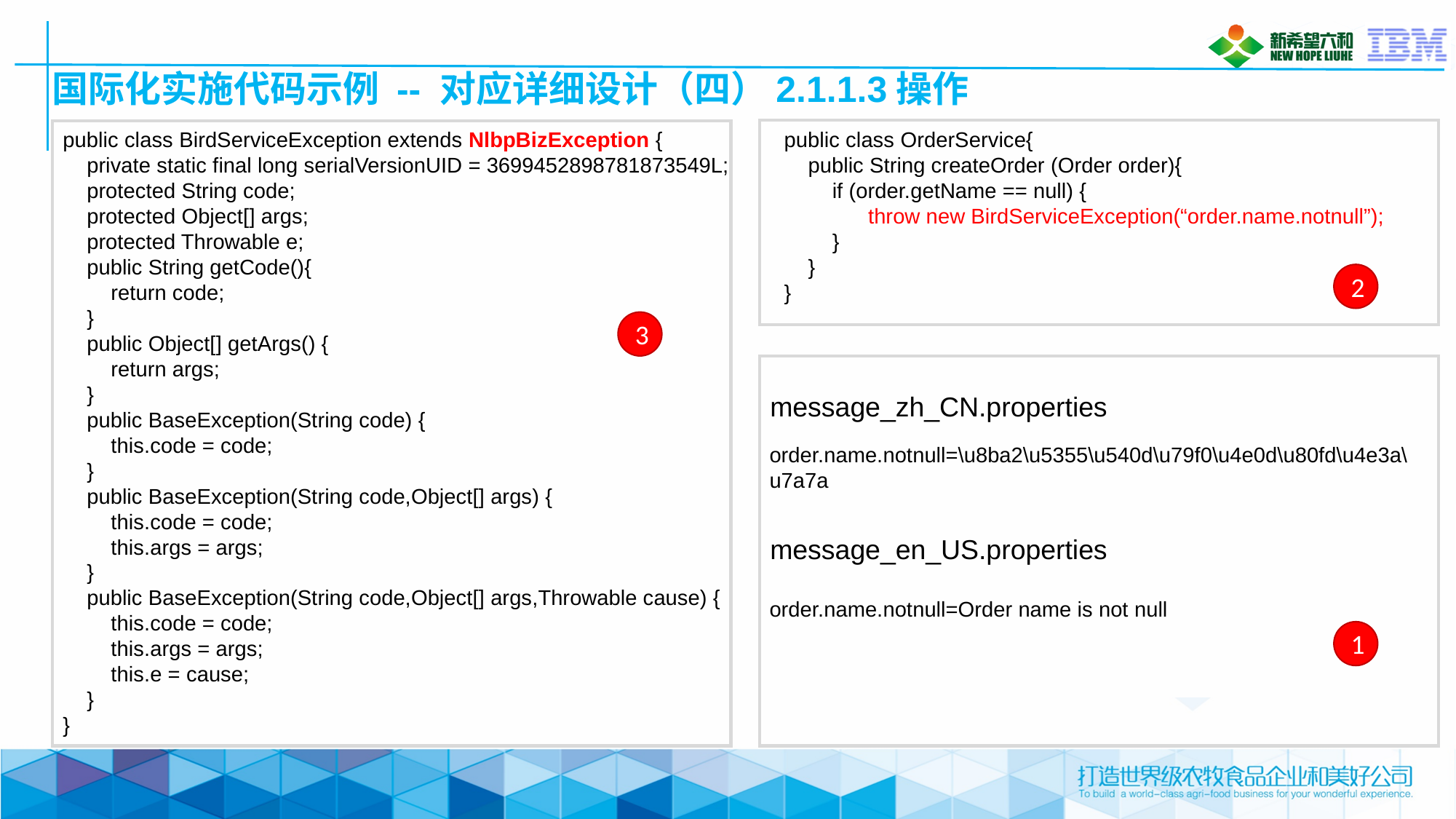

# 国际化实施代码示例 -- 对应详细设计（四）2.1.1.3操作

public class BirdServiceException extends NlbpBizException {
    private static final long serialVersionUID = 3699452898781873549L;
    protected String code;
    protected Object[] args;
    protected Throwable e;
    public String getCode(){
        return code;
    }
    public Object[] getArgs() {
        return args;
    }
    public BaseException(String code) {
        this.code = code;
    }
    public BaseException(String code,Object[] args) {
        this.code = code;
        this.args = args;
    }
    public BaseException(String code,Object[] args,Throwable cause) {
        this.code = code;
        this.args = args;
        this.e = cause;
    }
}
public class OrderService{
    public String createOrder (Order order){
        if (order.getName == null) {
              throw new BirdServiceException(“order.name.notnull”);
        }
    }
}

2
3

message_zh_CN.properties
order.name.notnull=\u8ba2\u5355\u540d\u79f0\u4e0d\u80fd\u4e3a\u7a7a
message_en_US.properties
order.name.notnull=Order name is not null
1